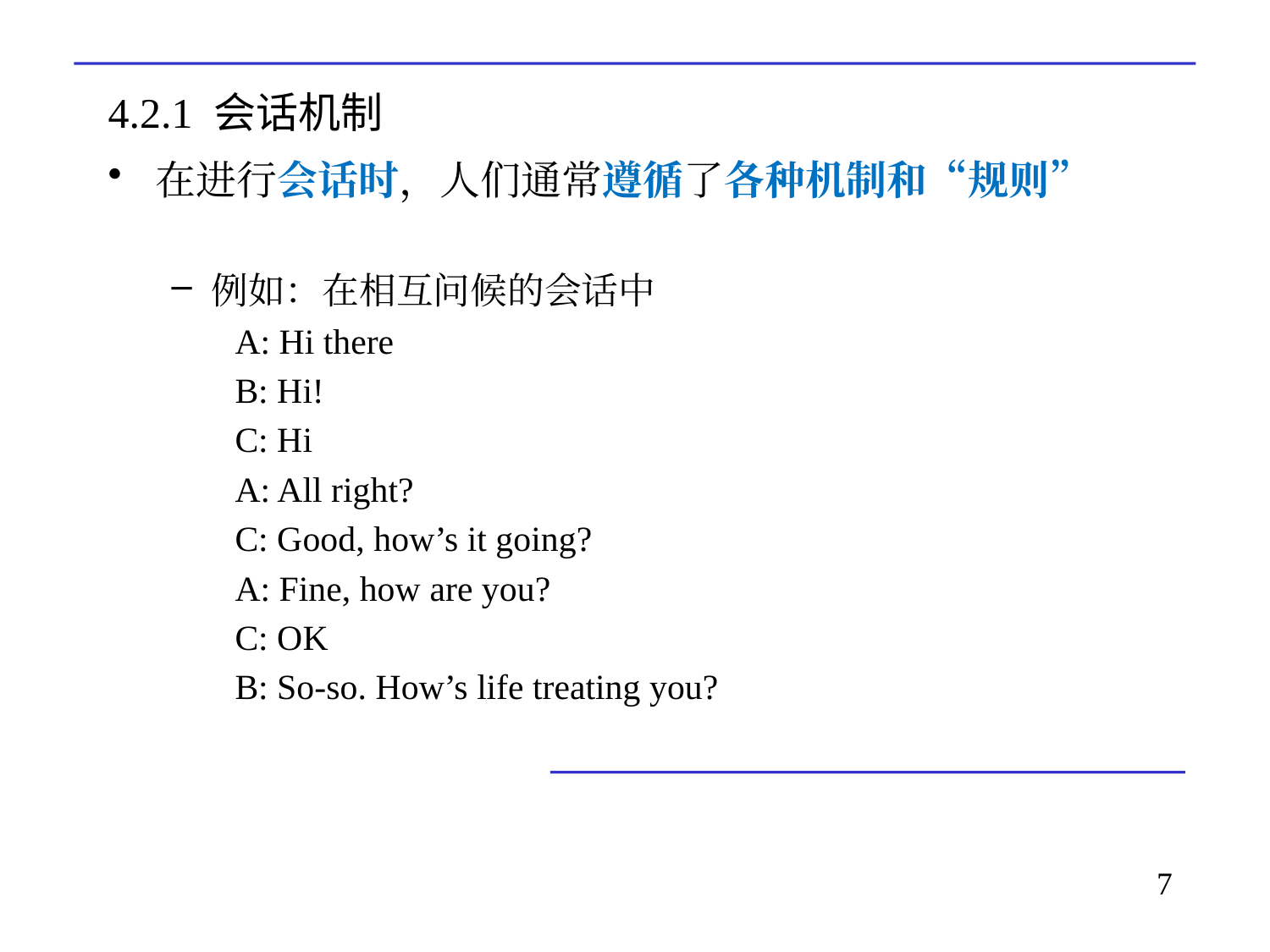

# 4.2.1 会话机制
在进行会话时，人们通常遵循了各种机制和“规则”

例如：在相互问候的会话中
A: Hi there
B: Hi!
C: Hi
A: All right?
C: Good, how’s it going?
A: Fine, how are you?
C: OK
B: So-so. How’s life treating you?

7